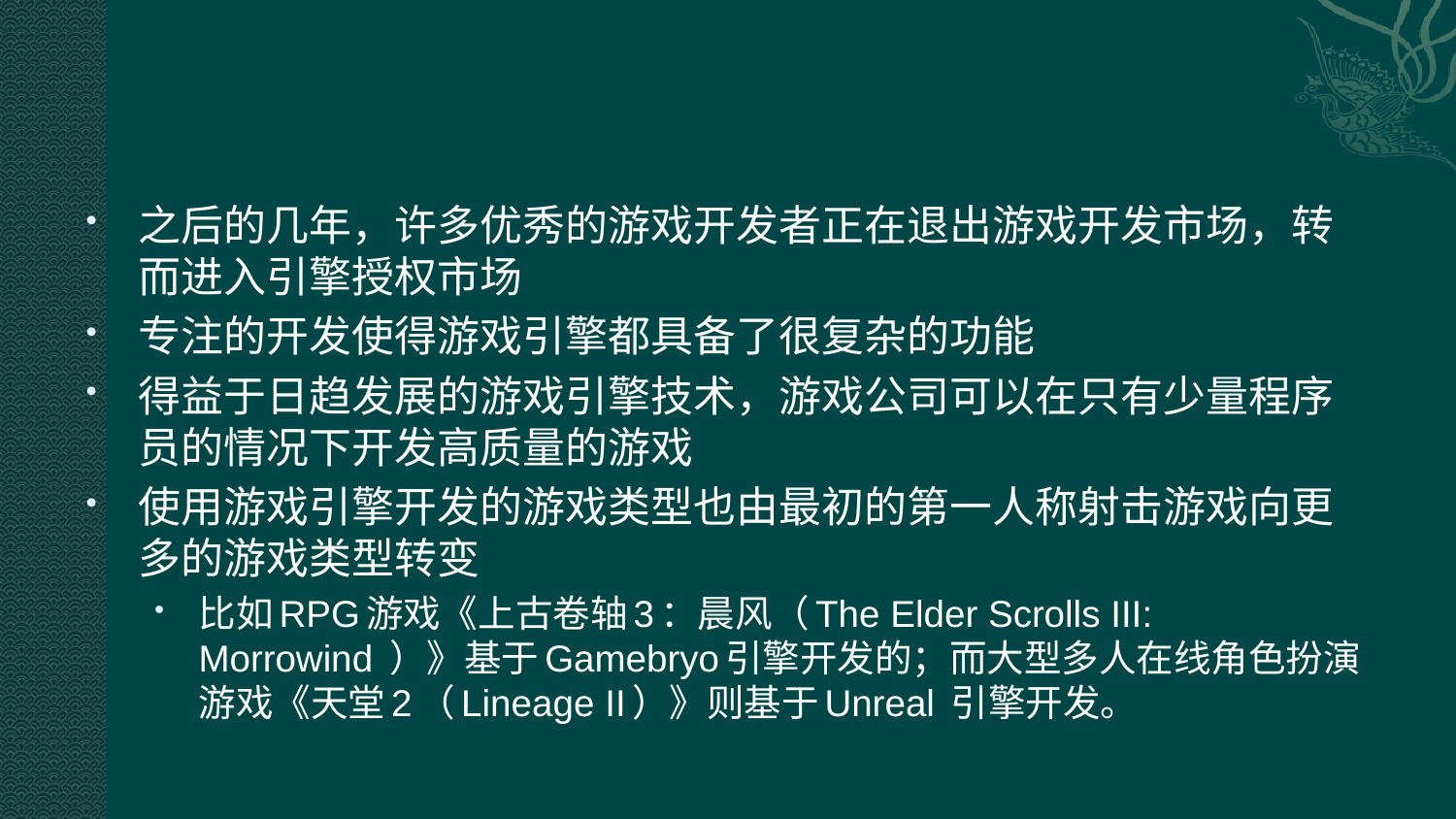

#
之后的几年，许多优秀的游戏开发者正在退出游戏开发市场，转而进入引擎授权市场
专注的开发使得游戏引擎都具备了很复杂的功能
得益于日趋发展的游戏引擎技术，游戏公司可以在只有少量程序员的情况下开发高质量的游戏
使用游戏引擎开发的游戏类型也由最初的第一人称射击游戏向更多的游戏类型转变
比如RPG游戏《上古卷轴3：晨风（The Elder Scrolls III: Morrowind ）》基于Gamebryo引擎开发的；而大型多人在线角色扮演游戏《天堂2（Lineage II）》则基于Unreal 引擎开发。